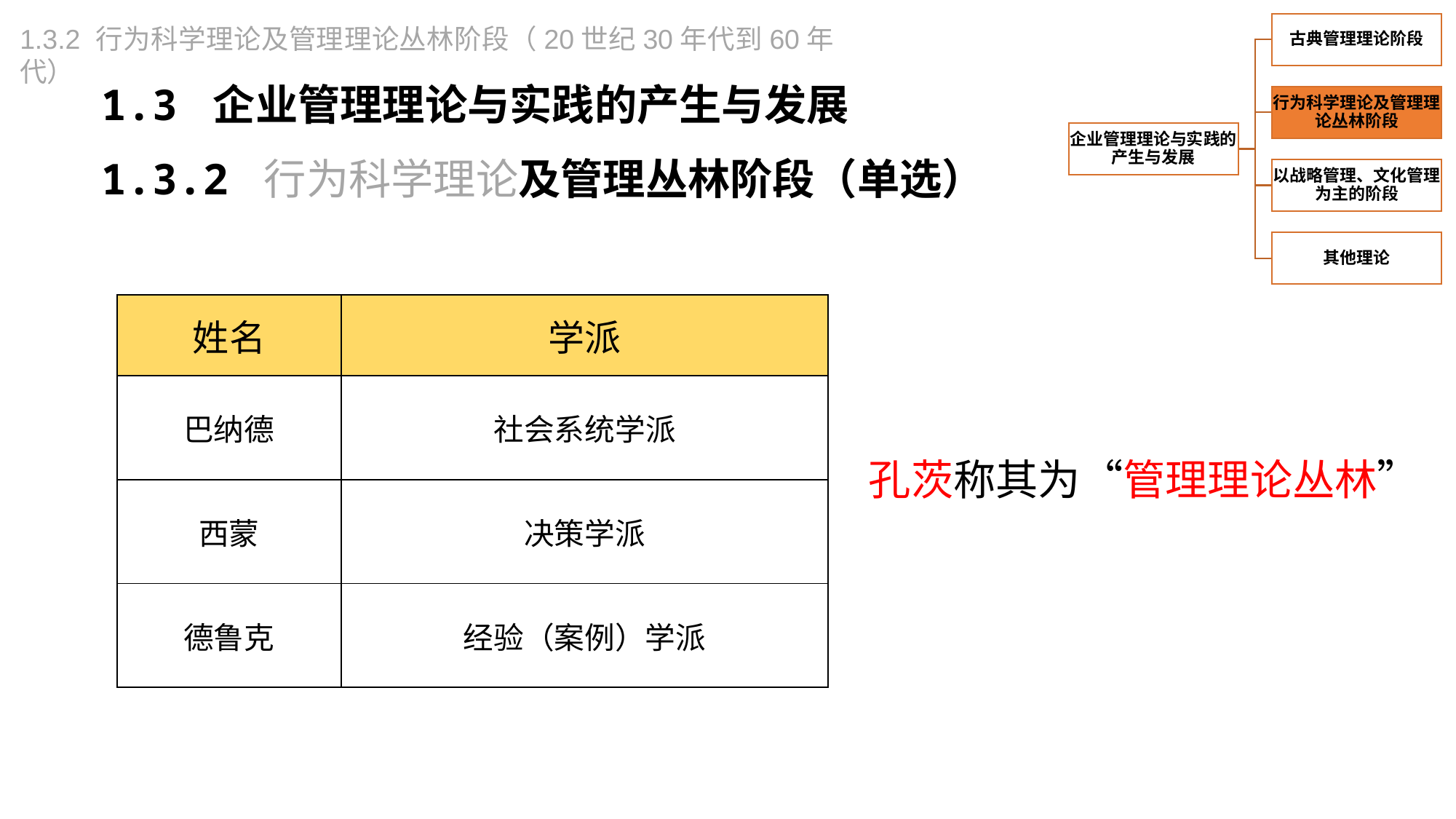

企业管理理论与实践的产生与发展
古典管理理论阶段
行为科学理论及管理理论丛林阶段
以战略管理、文化管理为主的阶段
其他理论
1.3.2 行为科学理论及管理理论丛林阶段（20世纪30年代到60年代）
1.3 企业管理理论与实践的产生与发展
1.3.2 行为科学理论及管理丛林阶段（单选）
| 姓名 | 学派 |
| --- | --- |
| 巴纳德 | 社会系统学派 |
| 西蒙 | 决策学派 |
| 德鲁克 | 经验（案例）学派 |
孔茨称其为“管理理论丛林”